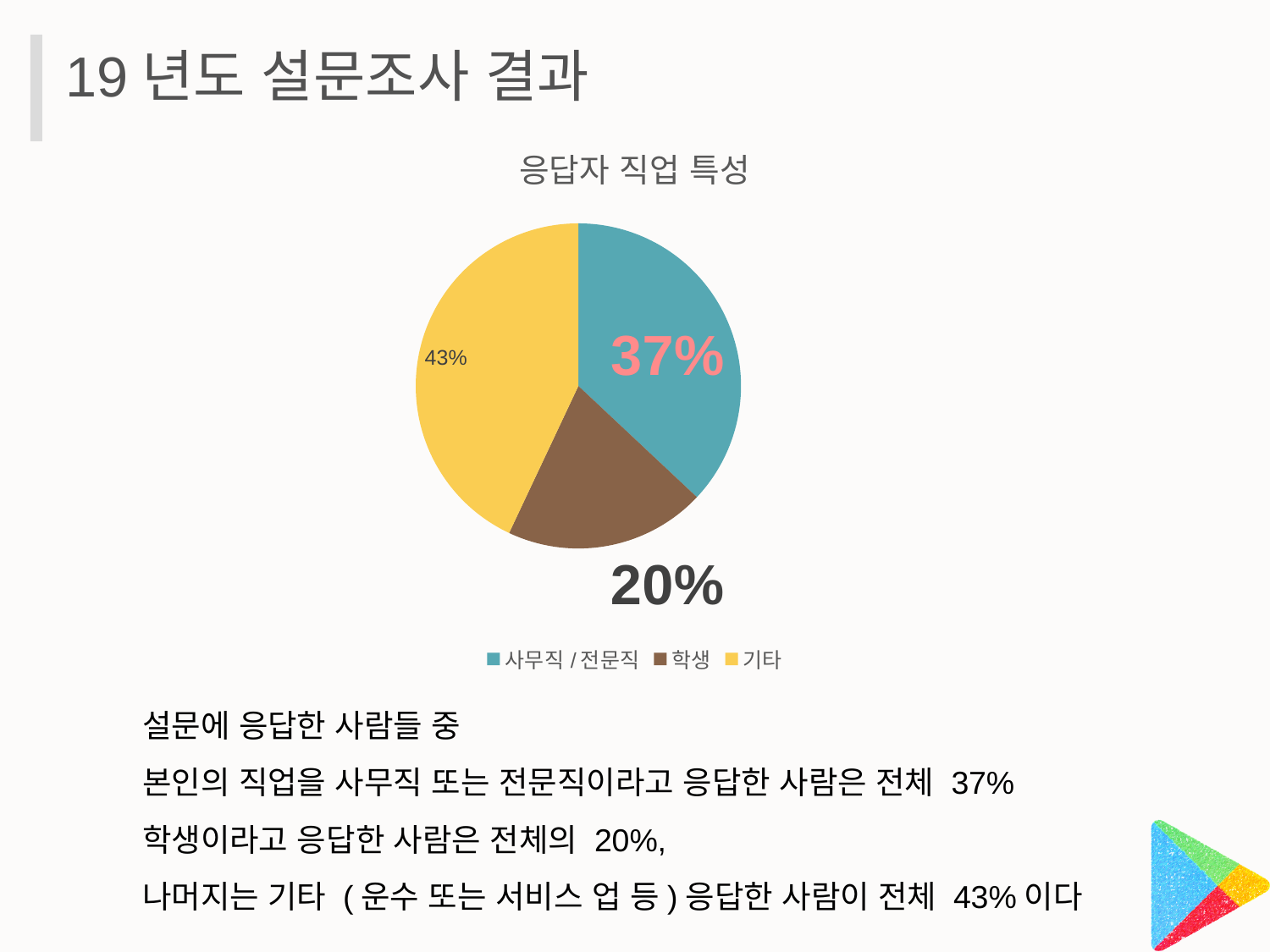

19년도 설문조사 결과

### Chart: 응답자 직업 특성

| Category | 응답자 직업분류 |
|---|---|
| 사무직/전문직 | 0.37 |
| 학생 | 0.2 |
| 기타 | 0.43 |
설문에 응답한 사람들 중
본인의 직업을 사무직 또는 전문직이라고 응답한 사람은 전체 37%
학생이라고 응답한 사람은 전체의 20%,
나머지는 기타 (운수 또는 서비스 업 등)응답한 사람이 전체 43%이다